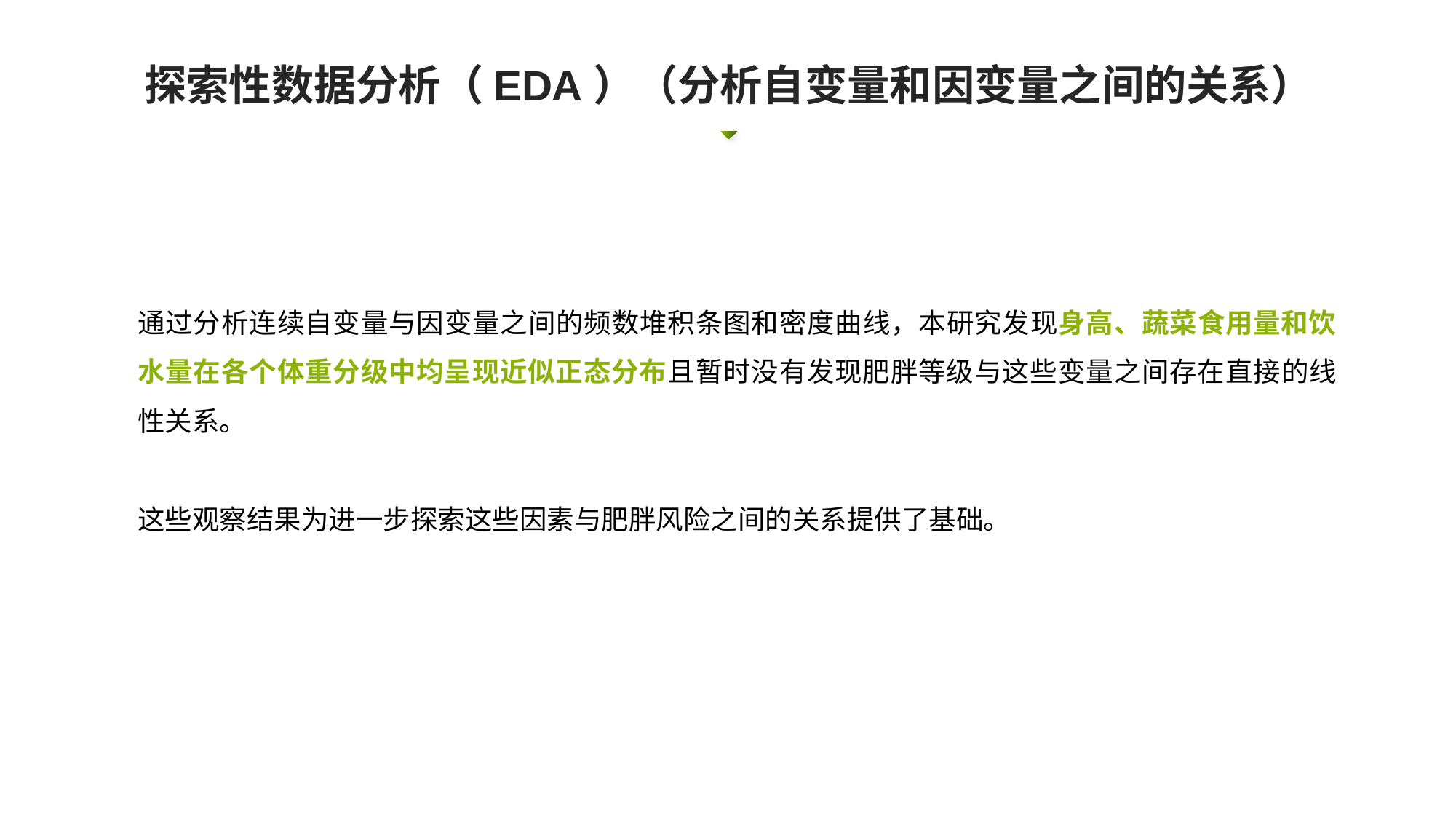

探索性数据分析（EDA）（分析自变量和因变量之间的关系）

通过分析连续自变量与因变量之间的频数堆积条图和密度曲线，本研究发现身高、蔬菜食用量和饮水量在各个体重分级中均呈现近似正态分布且暂时没有发现肥胖等级与这些变量之间存在直接的线性关系。

这些观察结果为进一步探索这些因素与肥胖风险之间的关系提供了基础。